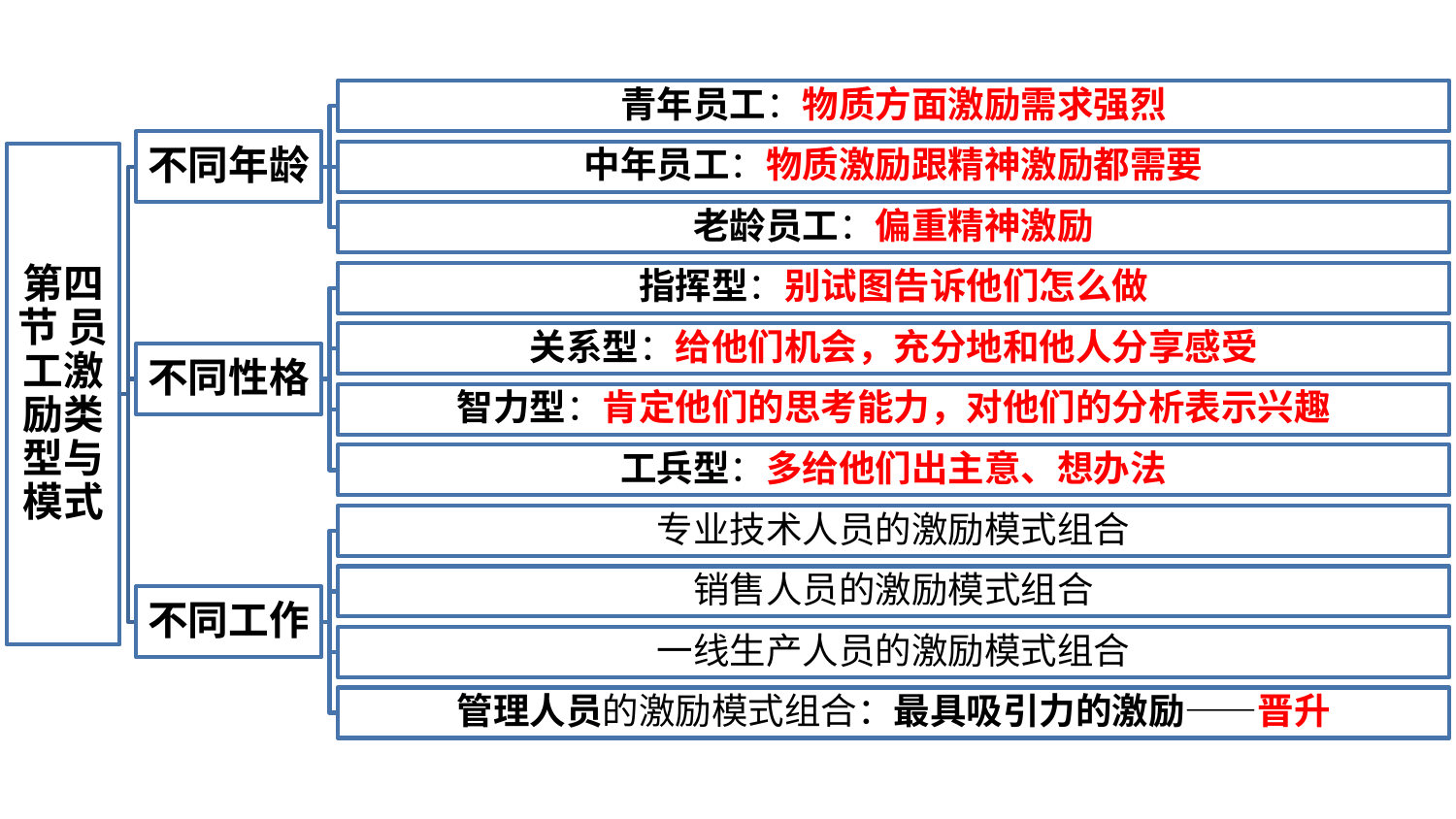

第四节 员工激励类型与模式
不同年龄
青年员工：物质方面激励需求强烈
中年员工：物质激励跟精神激励都需要
老龄员工：偏重精神激励
不同性格
指挥型：别试图告诉他们怎么做
关系型：给他们机会，充分地和他人分享感受
智力型：肯定他们的思考能力，对他们的分析表示兴趣
工兵型：多给他们出主意、想办法
不同工作
专业技术人员的激励模式组合
销售人员的激励模式组合
一线生产人员的激励模式组合
管理人员的激励模式组合：最具吸引力的激励——晋升
多题型